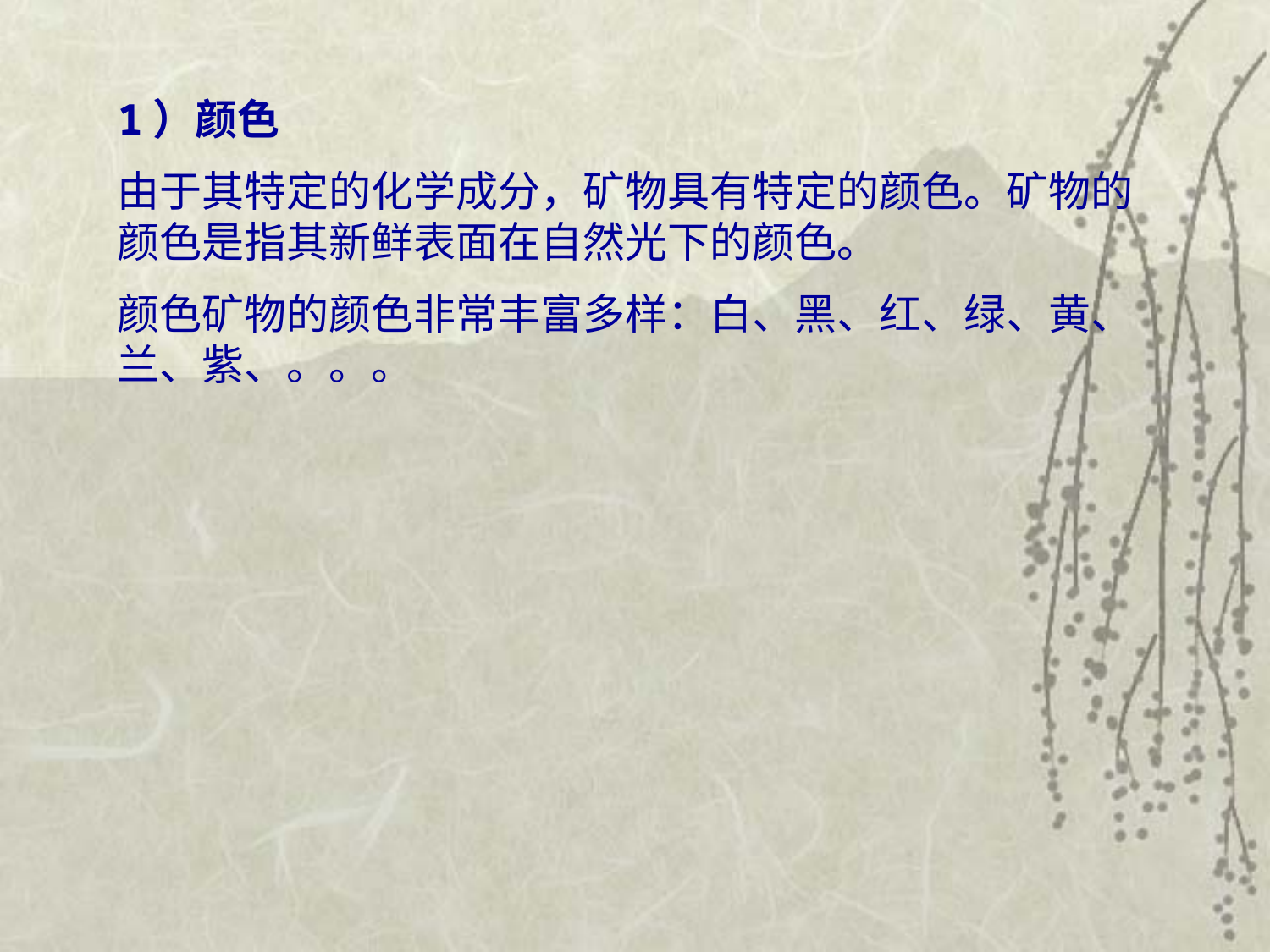

1）颜色
由于其特定的化学成分，矿物具有特定的颜色。矿物的颜色是指其新鲜表面在自然光下的颜色。
颜色矿物的颜色非常丰富多样：白、黑、红、绿、黄、兰、紫、。。。